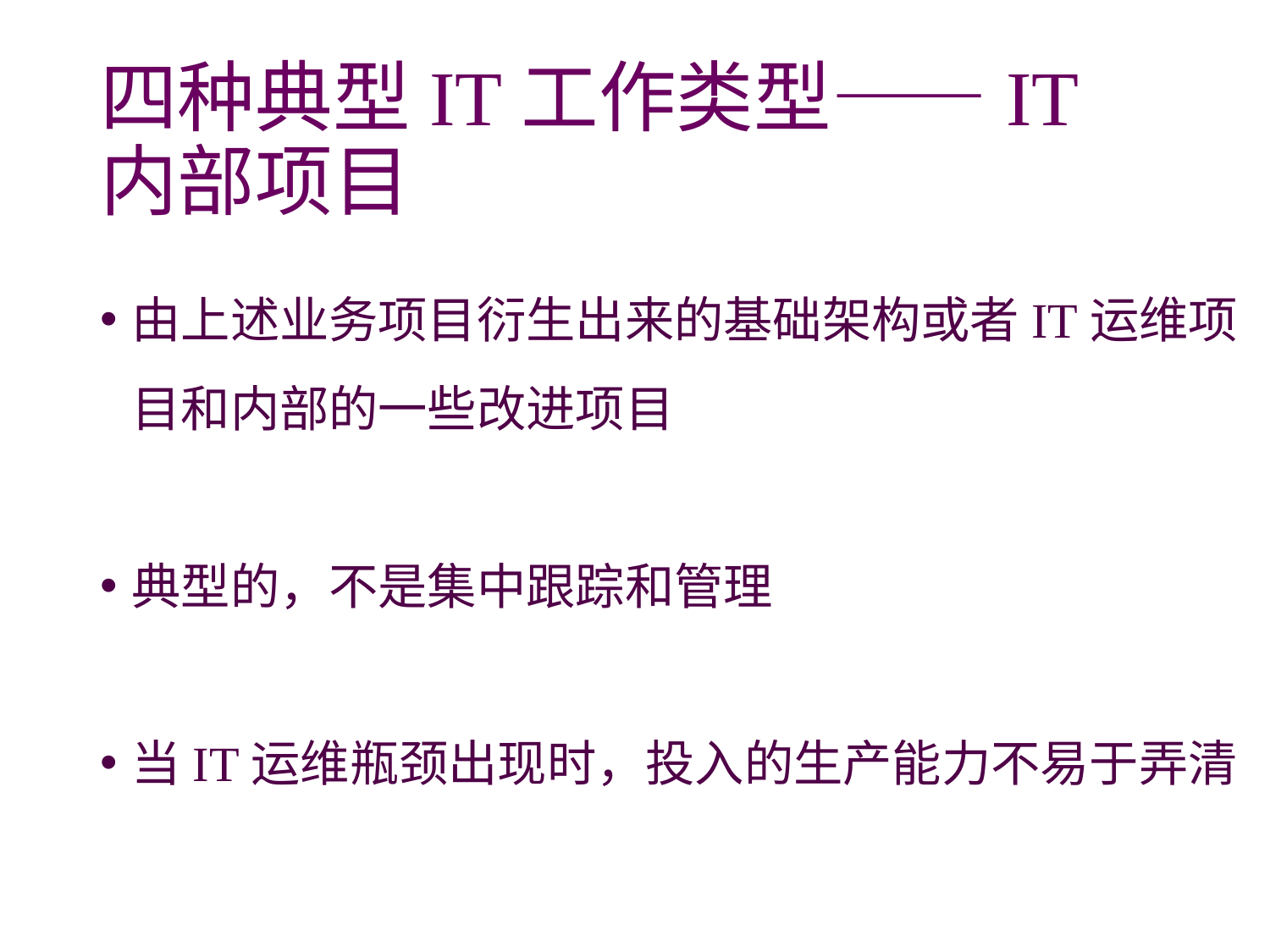

# 四种典型IT工作类型——IT内部项目
由上述业务项目衍生出来的基础架构或者IT运维项目和内部的一些改进项目

典型的，不是集中跟踪和管理

当IT运维瓶颈出现时，投入的生产能力不易于弄清